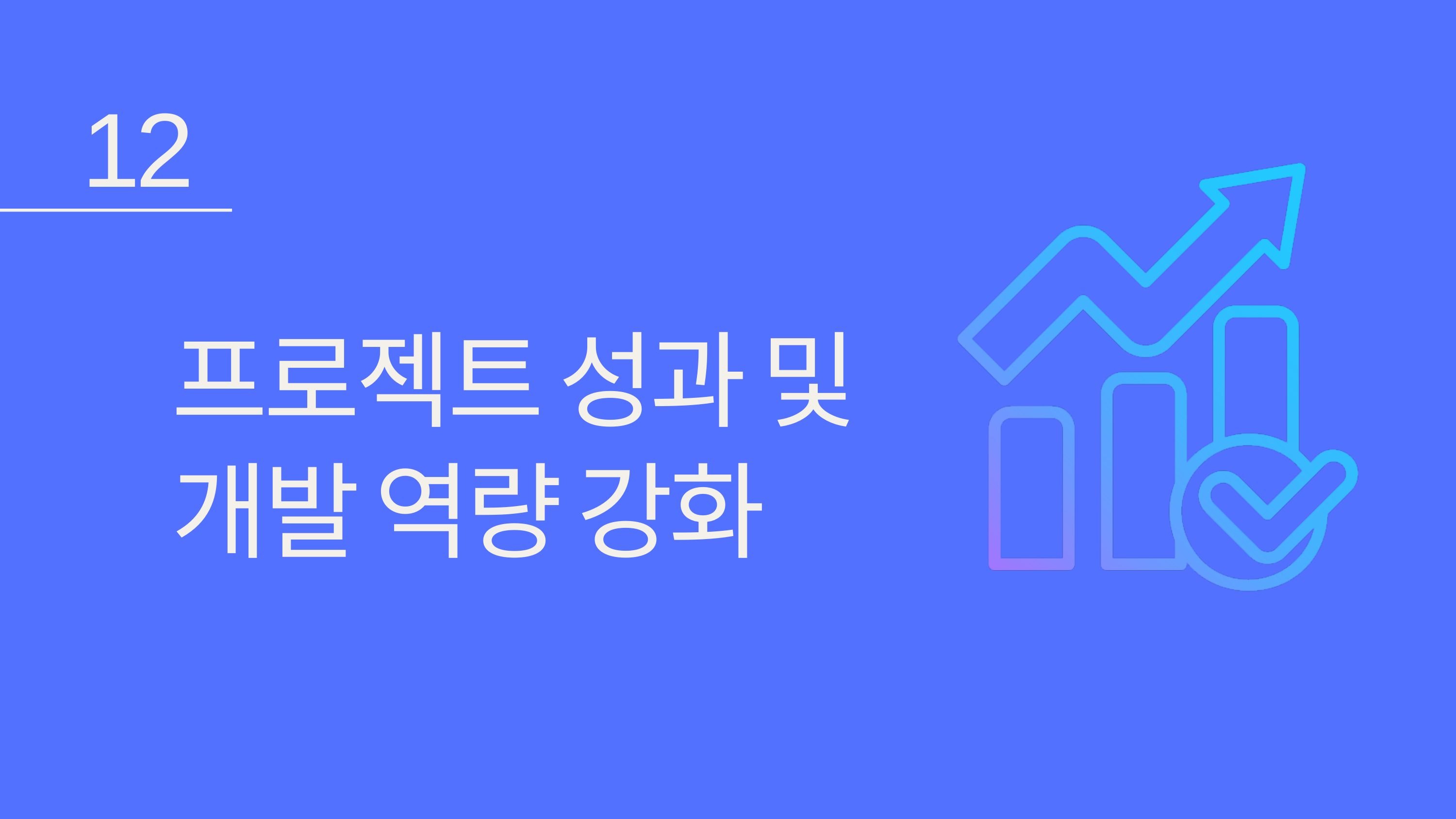

12

프로젝트 성과 및
개발 역량 강화